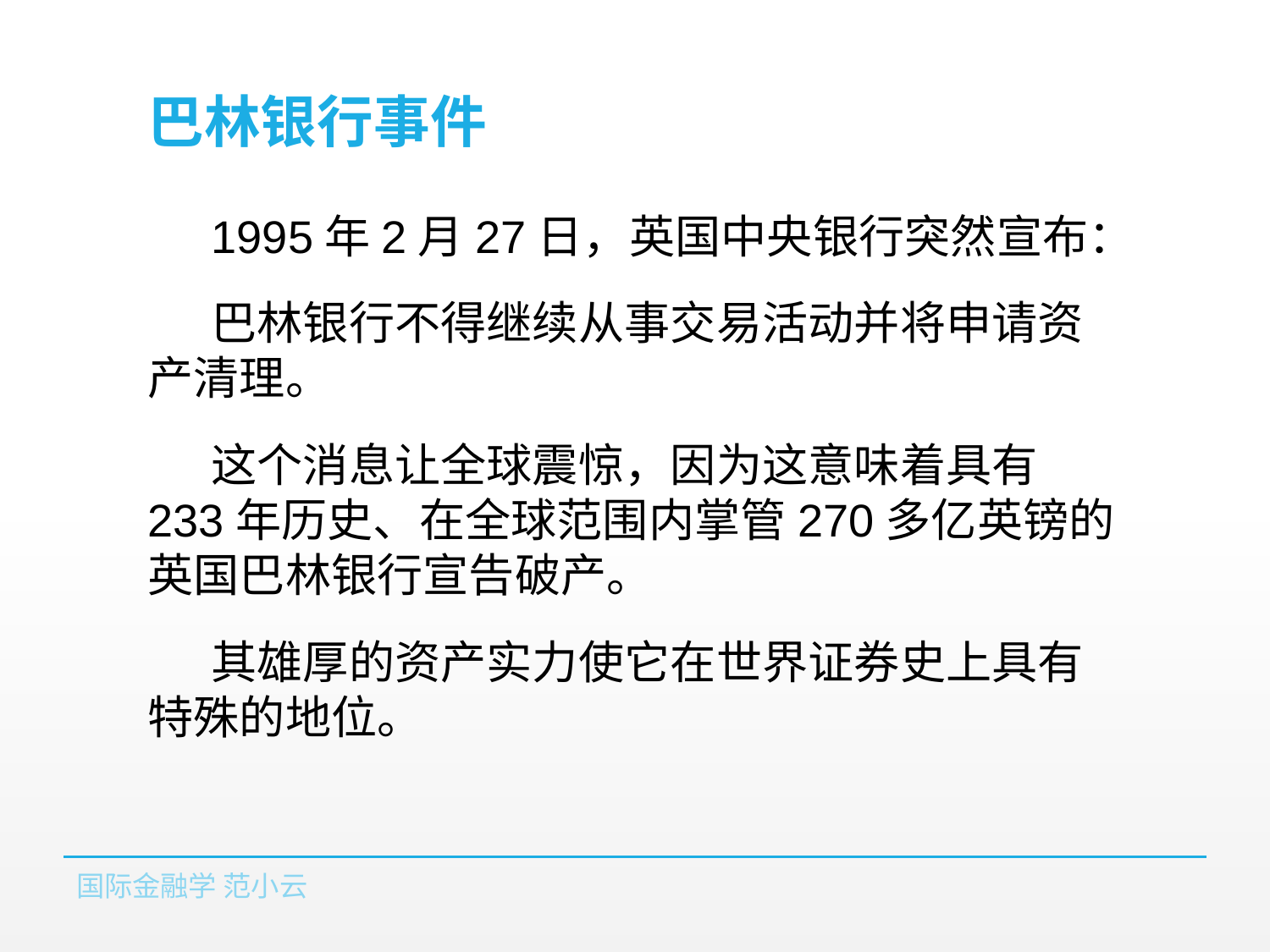

# 巴林银行事件
1995年2月27日，英国中央银行突然宣布：
巴林银行不得继续从事交易活动并将申请资产清理。
这个消息让全球震惊，因为这意味着具有233年历史、在全球范围内掌管270多亿英镑的英国巴林银行宣告破产。
其雄厚的资产实力使它在世界证券史上具有特殊的地位。
国际金融学 范小云